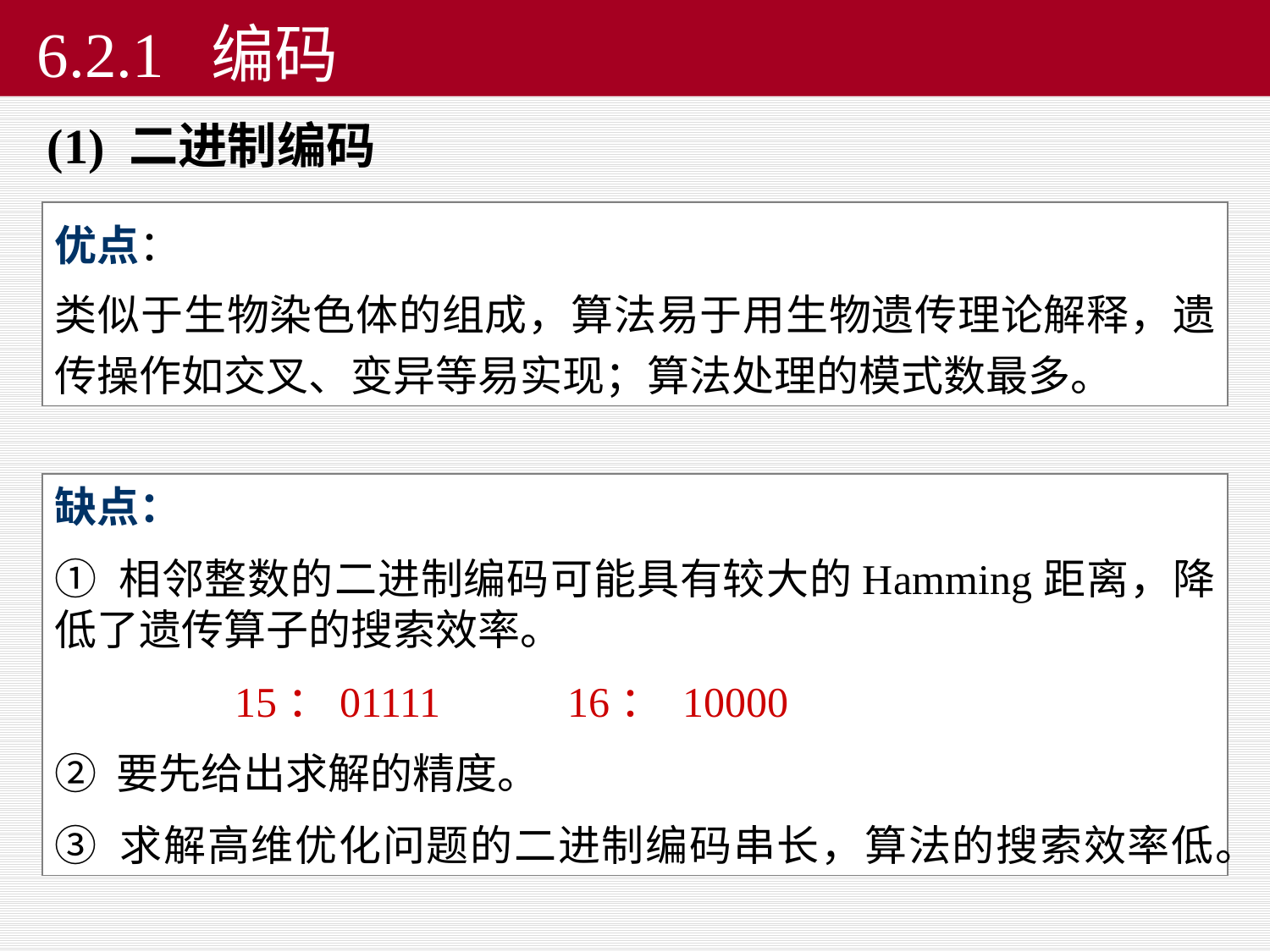

# 6.2.1  编码
(1) 二进制编码
优点：
类似于生物染色体的组成，算法易于用生物遗传理论解释，遗传操作如交叉、变异等易实现；算法处理的模式数最多。
缺点：
① 相邻整数的二进制编码可能具有较大的Hamming距离，降低了遗传算子的搜索效率。
                 15：01111            16： 10000
② 要先给出求解的精度。
③ 求解高维优化问题的二进制编码串长，算法的搜索效率低。

36